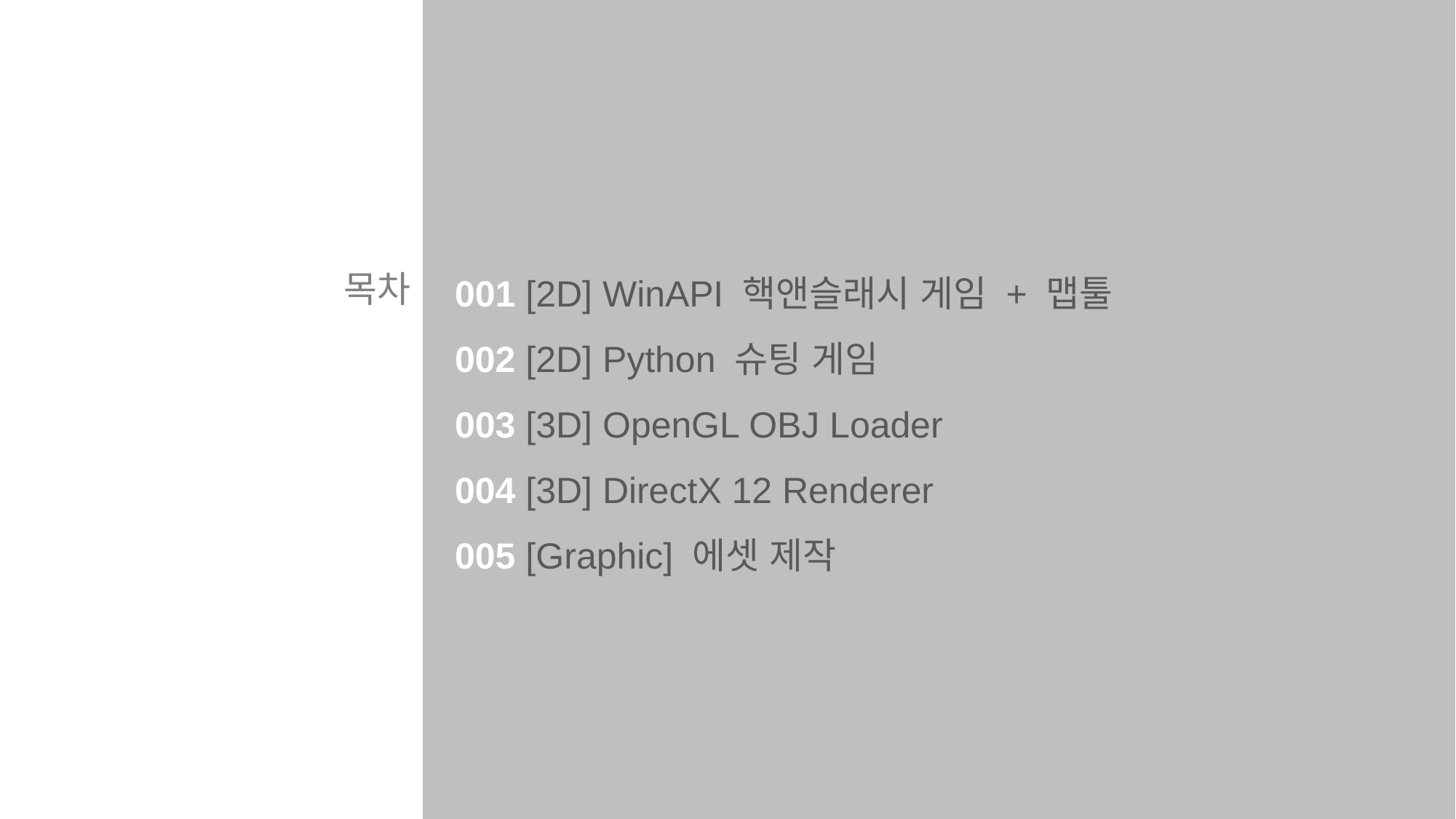

001 [2D] WinAPI 핵앤슬래시 게임 + 맵툴
002 [2D] Python 슈팅 게임
003 [3D] OpenGL OBJ Loader
004 [3D] DirectX 12 Renderer
005 [Graphic] 에셋 제작
목차